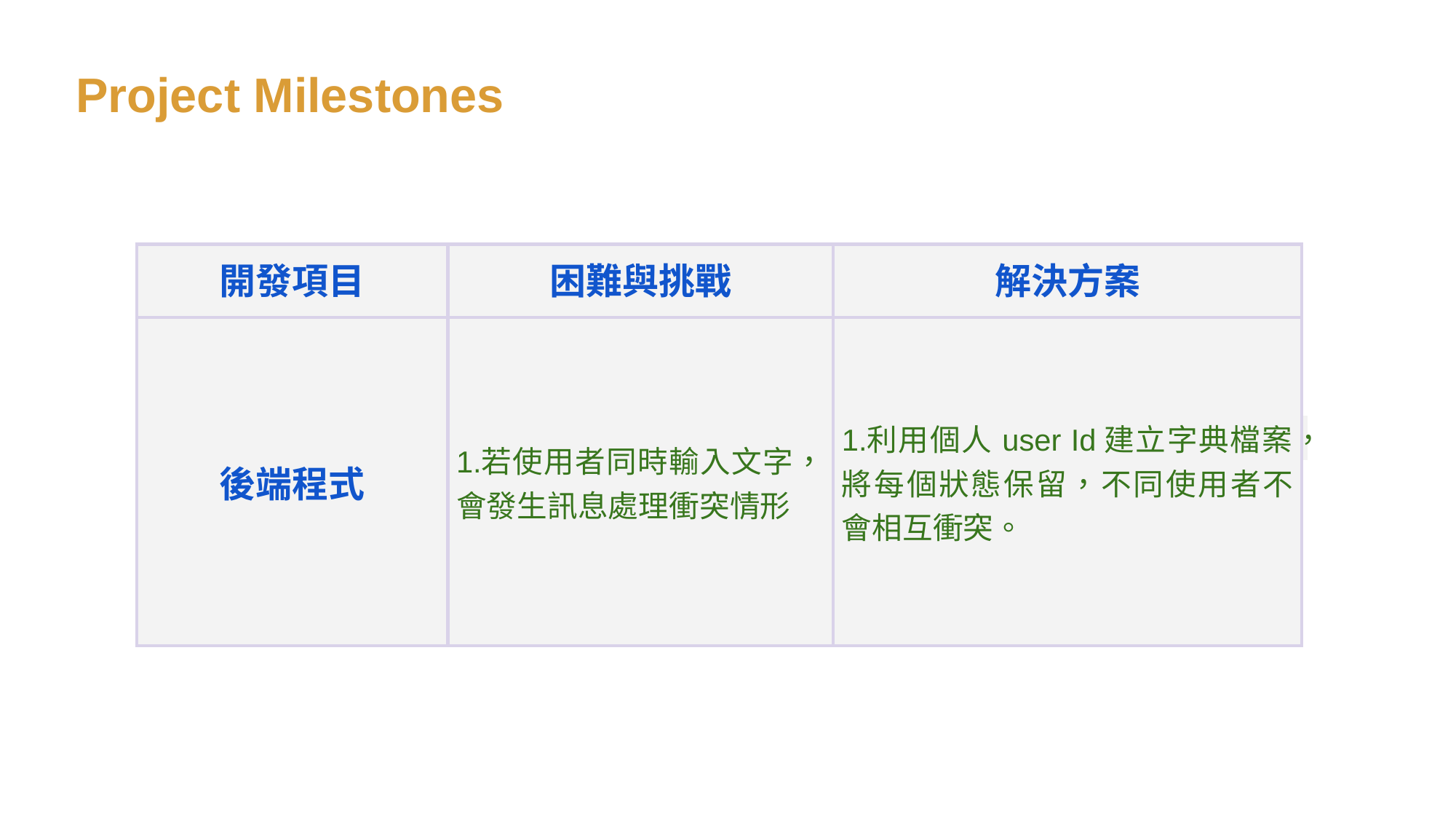

Project Milestones
| 開發項目 | 困難與挑戰 | 解決方案 |
| --- | --- | --- |
| 後端程式 | 若使用者同時輸入文字，會發生訊息處理衝突情形 | 利用個人user Id建立字典檔案，將每個狀態保留，不同使用者不會相互衝突。 |